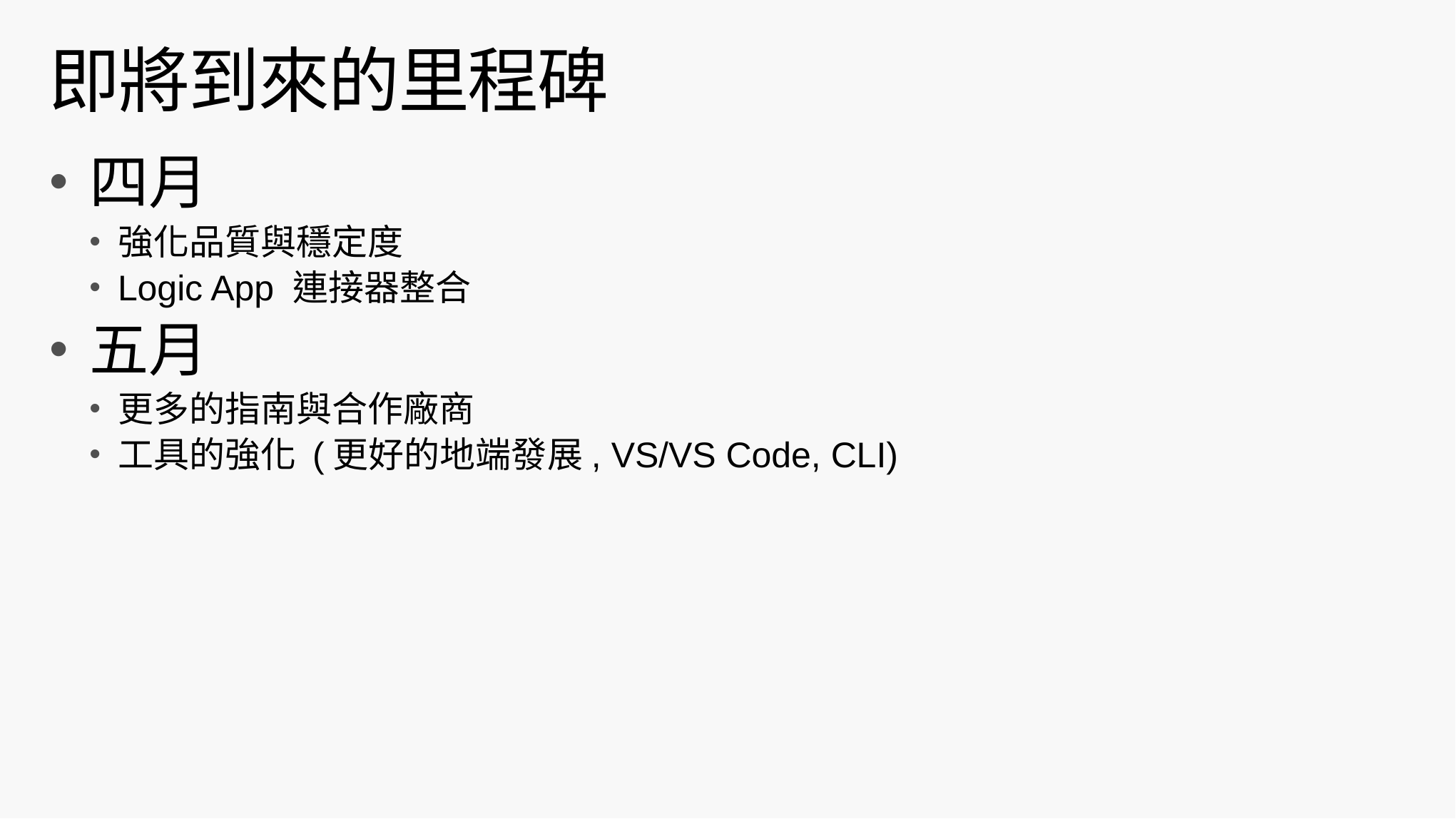

# 即將到來的里程碑
四月
強化品質與穩定度
Logic App 連接器整合
五月
更多的指南與合作廠商
工具的強化 (更好的地端發展, VS/VS Code, CLI)